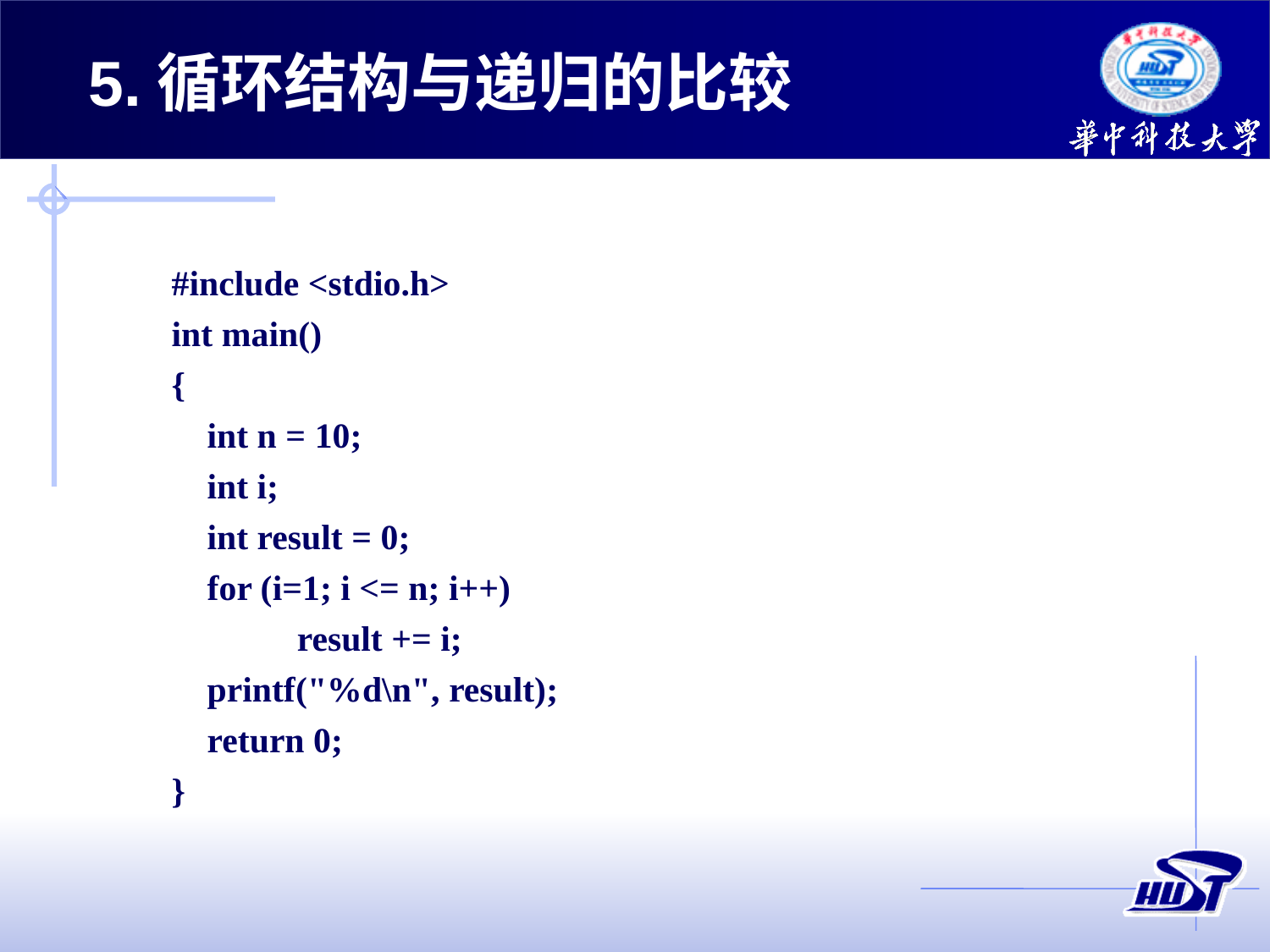

5.循环结构与递归的比较
#include <stdio.h>
int main()
{
    int n = 10;
    int i;
    int result = 0;
    for (i=1; i <= n; i++)
	    result += i;
    printf("%d\n", result);
    return 0;
}